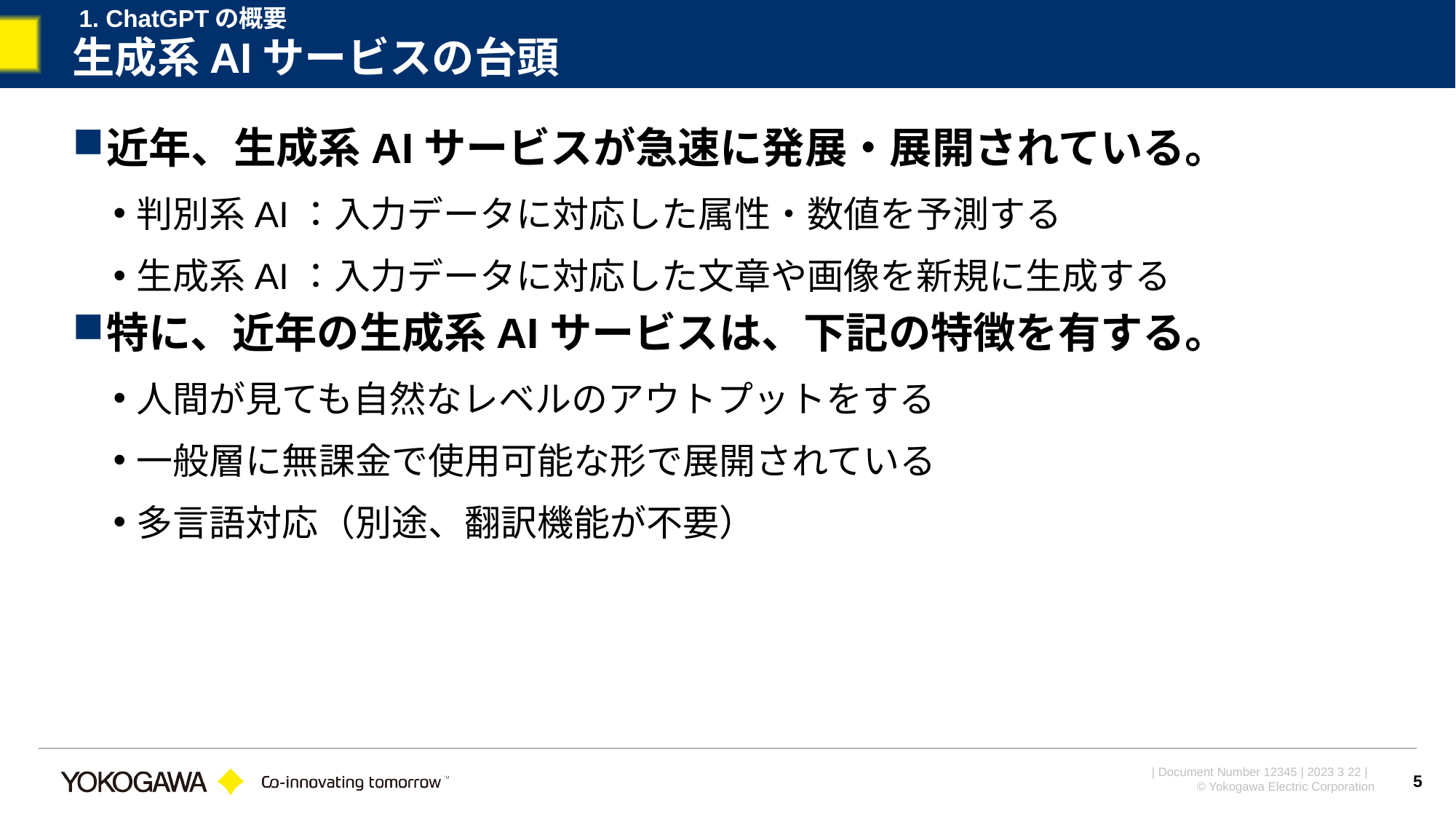

1. ChatGPTの概要
# 生成系AIサービスの台頭
近年、生成系AIサービスが急速に発展・展開されている。
判別系AI：入力データに対応した属性・数値を予測する
生成系AI：入力データに対応した文章や画像を新規に生成する
特に、近年の生成系AIサービスは、下記の特徴を有する。
人間が見ても自然なレベルのアウトプットをする
一般層に無課金で使用可能な形で展開されている
多言語対応（別途、翻訳機能が不要）
5